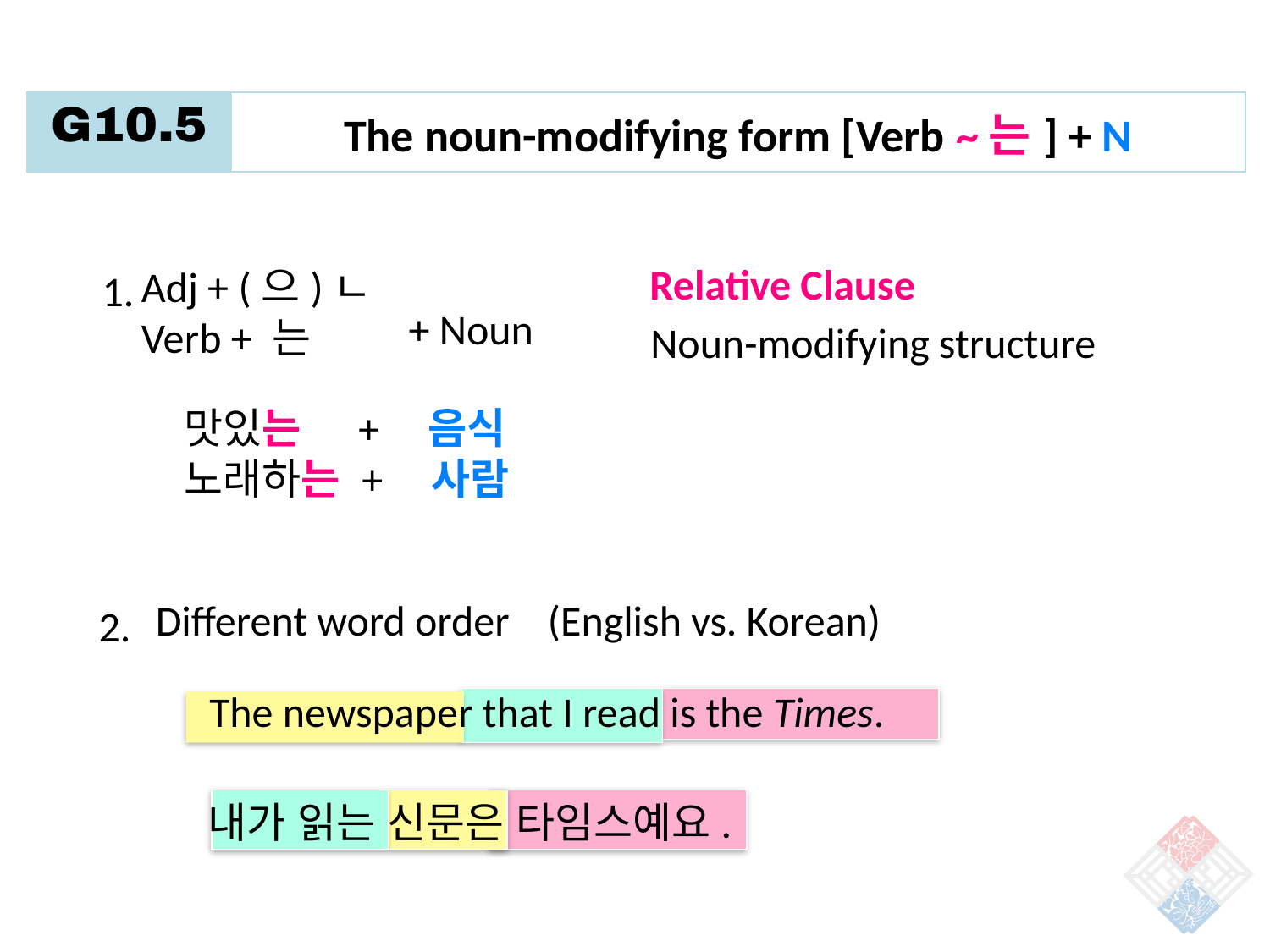

| G10.5 | The noun-modifying form [Verb ~는] + N |
| --- | --- |
Relative Clause
Adj + (으)ㄴ
Verb + 는
1.
+ Noun
Noun-modifying structure
맛있는    +    음식
노래하는 +    사람
Different word order    (English vs. Korean)
2.
The newspaper that I read is the Times.

내가 읽는 신문은 타임스예요.